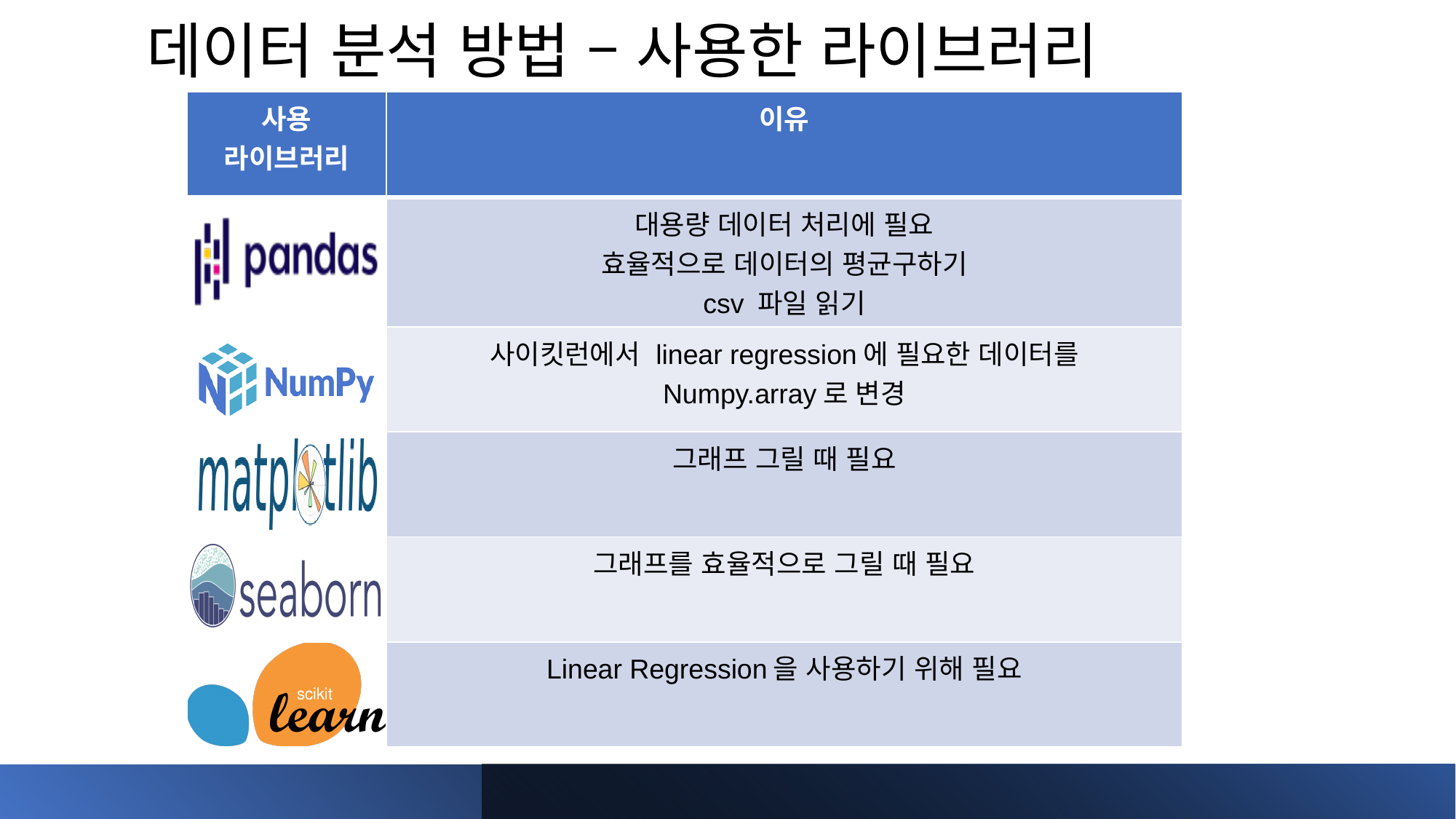

# 데이터 분석 방법 – 사용한 라이브러리
| 사용 라이브러리 | 이유 |
| --- | --- |
|  | 대용량 데이터 처리에 필요 효율적으로 데이터의 평균구하기 csv 파일 읽기 |
|  | 사이킷런에서 linear regression에 필요한 데이터를 Numpy.array로 변경 |
|  | 그래프 그릴 때 필요 |
|  | 그래프를 효율적으로 그릴 때 필요 |
|  | Linear Regression을 사용하기 위해 필요 |